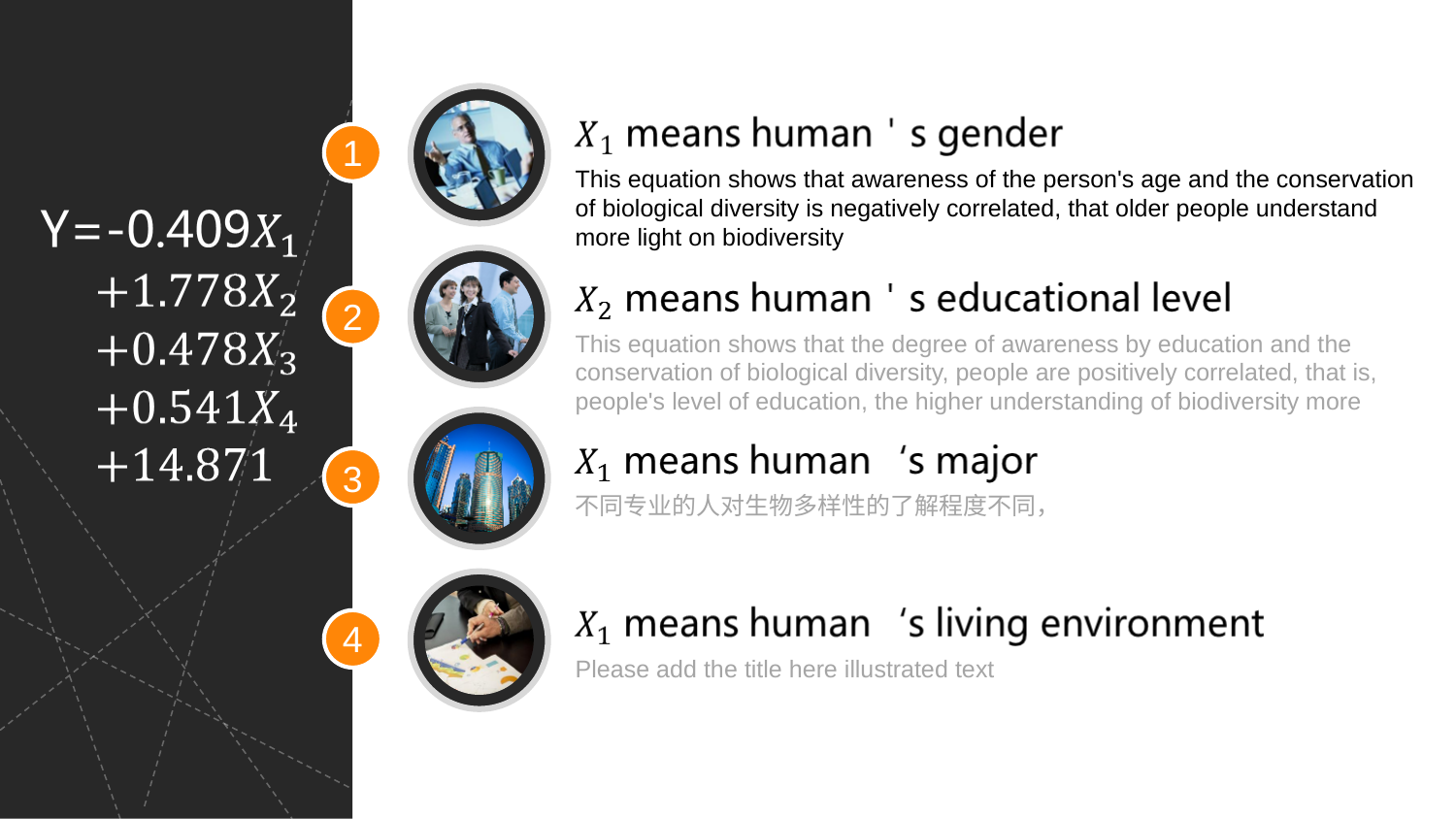

1

This equation shows that awareness of the person's age and the conservation of biological diversity is negatively correlated, that older people understand more light on biodiversity

2

This equation shows that the degree of awareness by education and the conservation of biological diversity, people are positively correlated, that is, people's level of education, the higher understanding of biodiversity more

3
不同专业的人对生物多样性的了解程度不同，

4

Please add the title here illustrated text